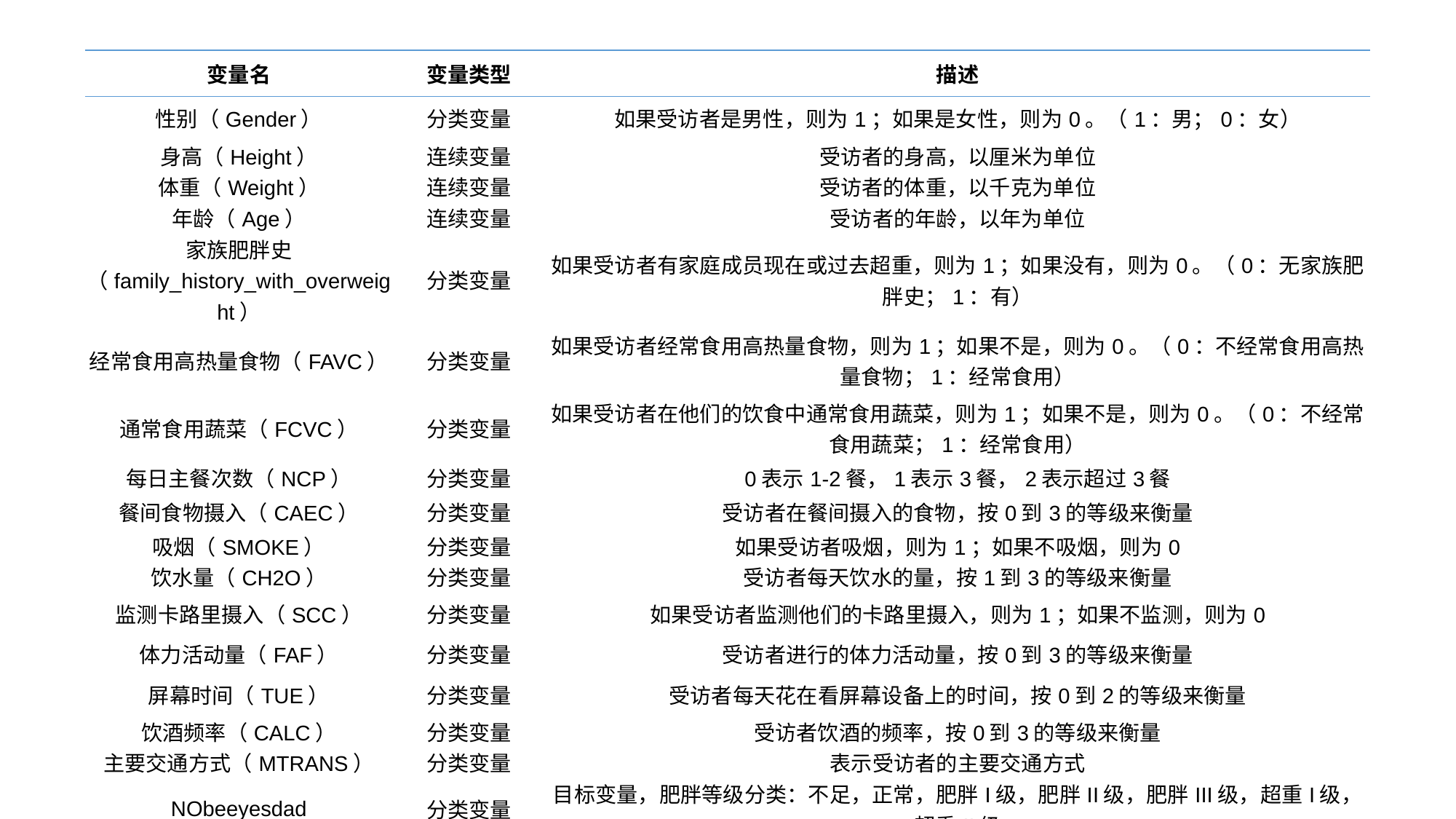

| 变量名 | 变量类型 | 描述 |
| --- | --- | --- |
| 性别（Gender） | 分类变量 | 如果受访者是男性，则为1；如果是女性，则为0。（1：男；0：女） |
| 身高（Height） | 连续变量 | 受访者的身高，以厘米为单位 |
| 体重（Weight） | 连续变量 | 受访者的体重，以千克为单位 |
| 年龄（Age） | 连续变量 | 受访者的年龄，以年为单位 |
| 家族肥胖史（family\_history\_with\_overweight） | 分类变量 | 如果受访者有家庭成员现在或过去超重，则为1；如果没有，则为0。（0：无家族肥胖史；1：有） |
| 经常食用高热量食物（FAVC） | 分类变量 | 如果受访者经常食用高热量食物，则为1；如果不是，则为0。（0：不经常食用高热量食物；1：经常食用） |
| 通常食用蔬菜（FCVC） | 分类变量 | 如果受访者在他们的饮食中通常食用蔬菜，则为1；如果不是，则为0。（0：不经常食用蔬菜；1：经常食用） |
| 每日主餐次数（NCP） | 分类变量 | 0表示1-2餐，1表示3餐，2表示超过3餐 |
| 餐间食物摄入（CAEC） | 分类变量 | 受访者在餐间摄入的食物，按0到3的等级来衡量 |
| 吸烟（SMOKE） | 分类变量 | 如果受访者吸烟，则为1；如果不吸烟，则为0 |
| 饮水量（CH2O） | 分类变量 | 受访者每天饮水的量，按1到3的等级来衡量 |
| 监测卡路里摄入（SCC） | 分类变量 | 如果受访者监测他们的卡路里摄入，则为1；如果不监测，则为0 |
| 体力活动量（FAF） | 分类变量 | 受访者进行的体力活动量，按0到3的等级来衡量 |
| 屏幕时间（TUE） | 分类变量 | 受访者每天花在看屏幕设备上的时间，按0到2的等级来衡量 |
| 饮酒频率（CALC） | 分类变量 | 受访者饮酒的频率，按0到3的等级来衡量 |
| 主要交通方式（MTRANS） | 分类变量 | 表示受访者的主要交通方式 |
| NObeeyesdad | 分类变量 | 目标变量，肥胖等级分类：不足，正常，肥胖I级，肥胖II级，肥胖III级，超重I级，超重II级 |